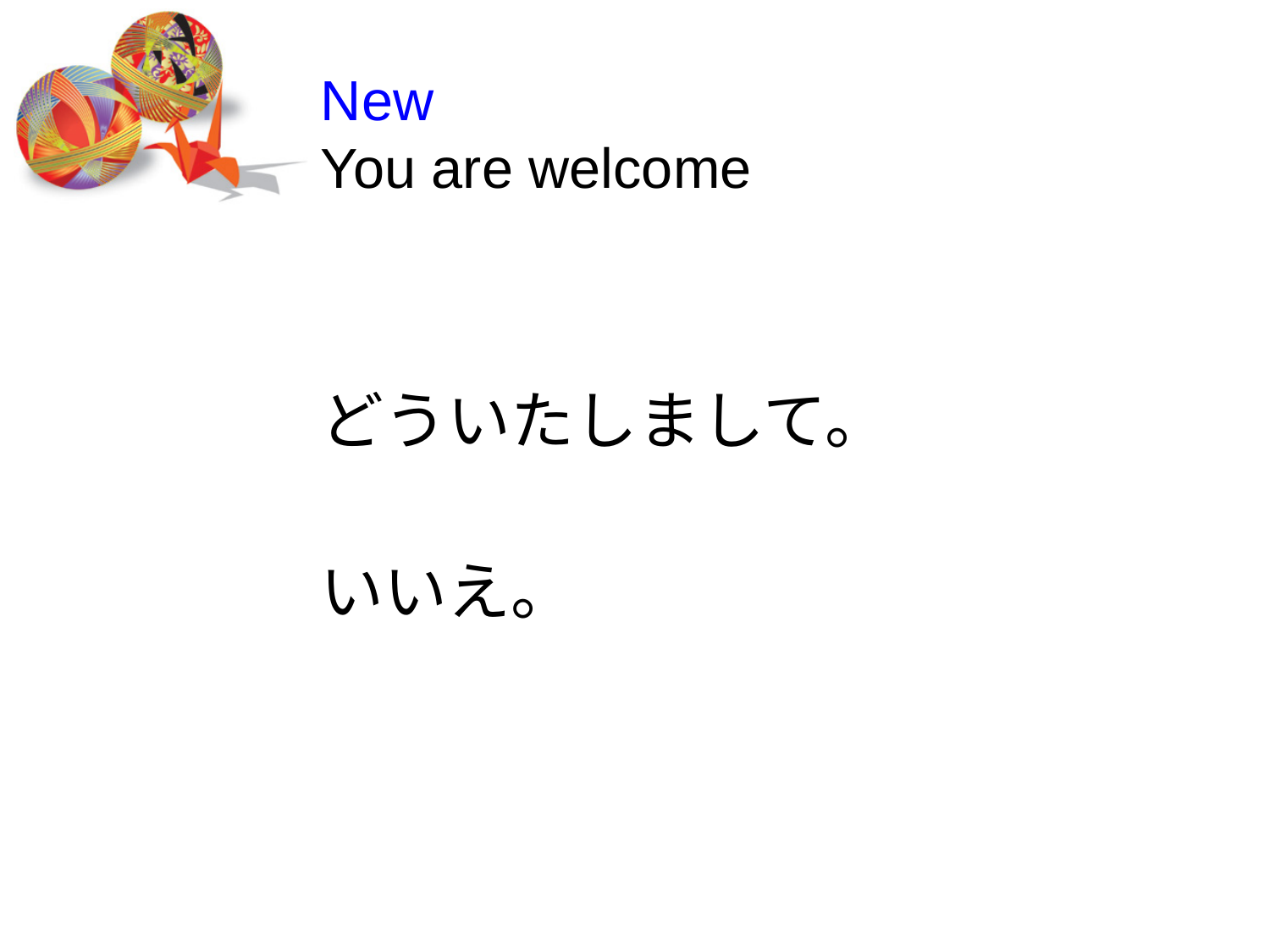

# New You are welcome
どういたしまして。

いいえ。

34